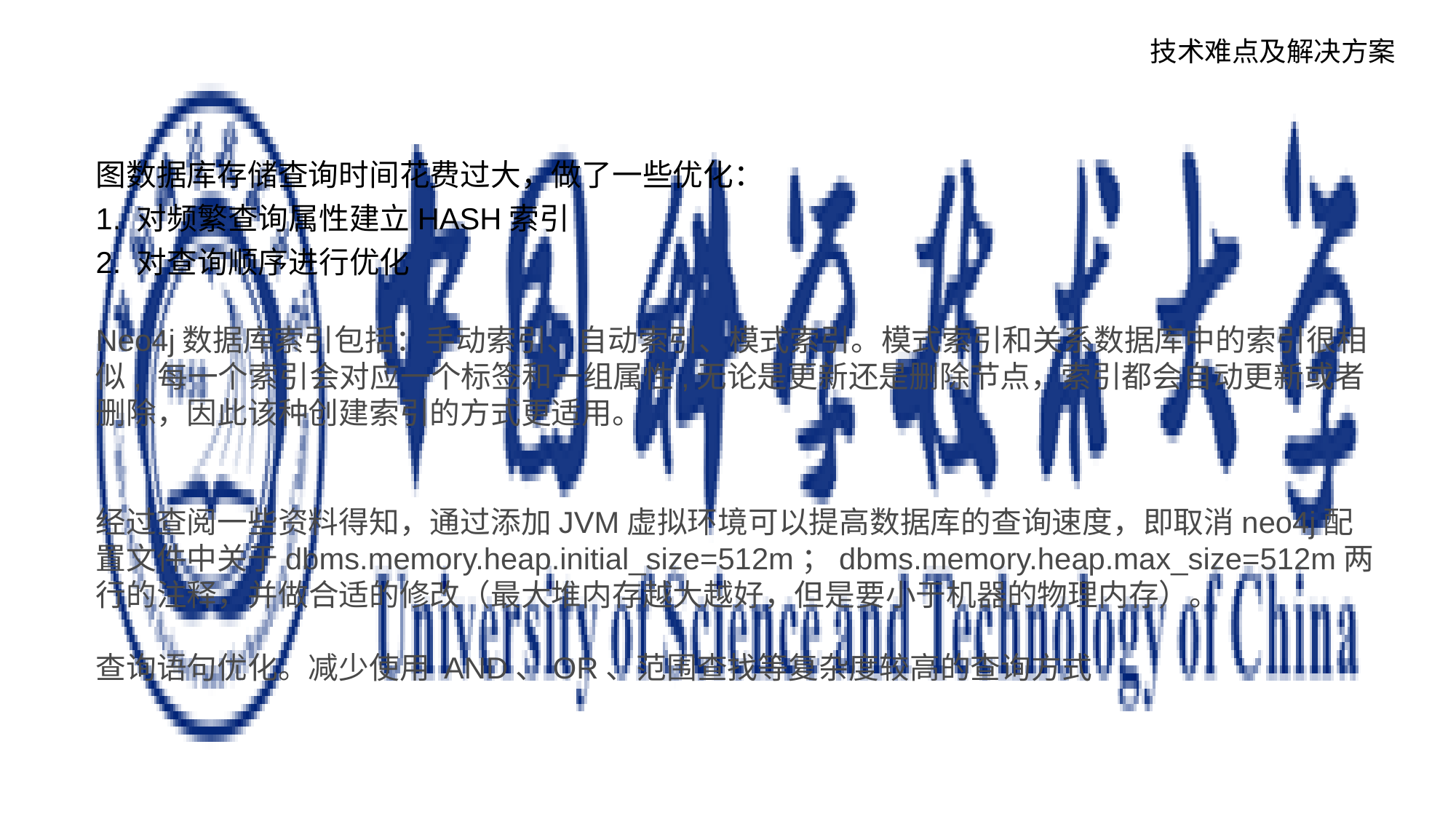

技术难点及解决方案
图数据库存储查询时间花费过大，做了一些优化：
对频繁查询属性建立HASH索引
对查询顺序进行优化
Neo4j数据库索引包括：手动索引、自动索引、模式索引。模式索引和关系数据库中的索引很相似, 每一个索引会对应一个标签和一组属性,无论是更新还是删除节点，索引都会自动更新或者删除，因此该种创建索引的方式更适用。

经过查阅一些资料得知，通过添加JVM虚拟环境可以提高数据库的查询速度，即取消neo4j配置文件中关于dbms.memory.heap.initial_size=512m；dbms.memory.heap.max_size=512m两行的注释，并做合适的修改（最大堆内存越大越好，但是要小于机器的物理内存）。

查询语句优化。减少使用 AND、OR、范围查找等复杂度较高的查询方式